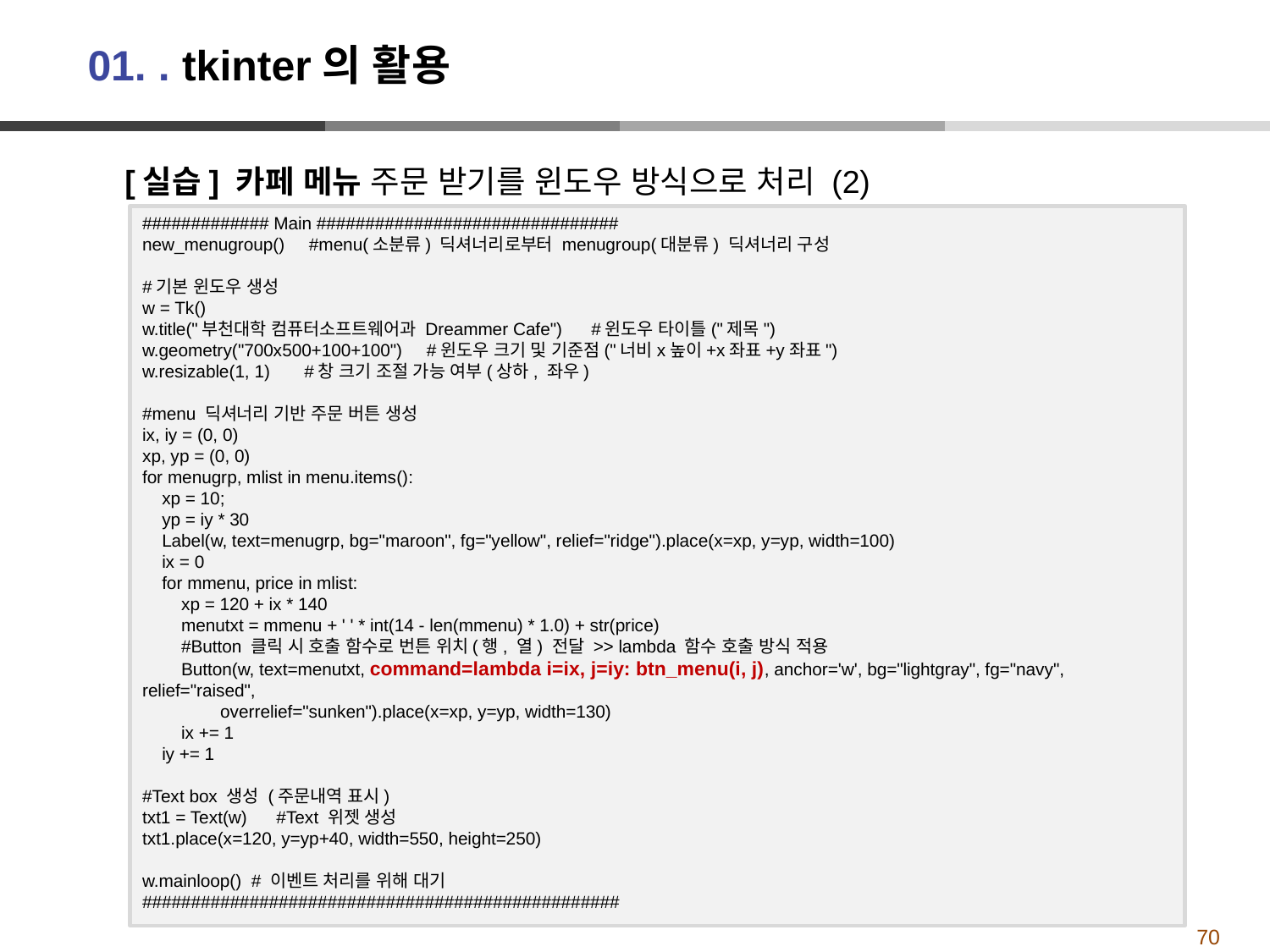

# 01. . tkinter의 활용
[실습] 카페 메뉴 주문 받기를 윈도우 방식으로 처리 (2)
############# Main ###############################
new_menugroup()     #menu(소분류) 딕셔너리로부터 menugroup(대분류) 딕셔너리 구성

#기본 윈도우 생성
w = Tk()
w.title("부천대학 컴퓨터소프트웨어과 Dreammer Cafe")      #윈도우 타이틀("제목")
w.geometry("700x500+100+100")     #윈도우 크기 및 기준점("너비x높이+x좌표+y좌표")
w.resizable(1, 1)       #창 크기 조절 가능 여부(상하, 좌우)

#menu 딕셔너리 기반 주문 버튼 생성
ix, iy = (0, 0)
xp, yp = (0, 0)
for menugrp, mlist in menu.items():
    xp = 10;
    yp = iy * 30
    Label(w, text=menugrp, bg="maroon", fg="yellow", relief="ridge").place(x=xp, y=yp, width=100)
    ix = 0
    for mmenu, price in mlist:
        xp = 120 + ix * 140
        menutxt = mmenu + ' ' * int(14 - len(mmenu) * 1.0) + str(price)
        #Button 클릭 시 호출 함수로 번튼 위치(행, 열) 전달 >> lambda 함수 호출 방식 적용
        Button(w, text=menutxt, command=lambda i=ix, j=iy: btn_menu(i, j), anchor='w', bg="lightgray", fg="navy", relief="raised",
                overrelief="sunken").place(x=xp, y=yp, width=130)
        ix += 1
    iy += 1

#Text box 생성 (주문내역 표시)
txt1 = Text(w)      #Text 위젯 생성
txt1.place(x=120, y=yp+40, width=550, height=250)

w.mainloop()  # 이벤트 처리를 위해 대기
#################################################